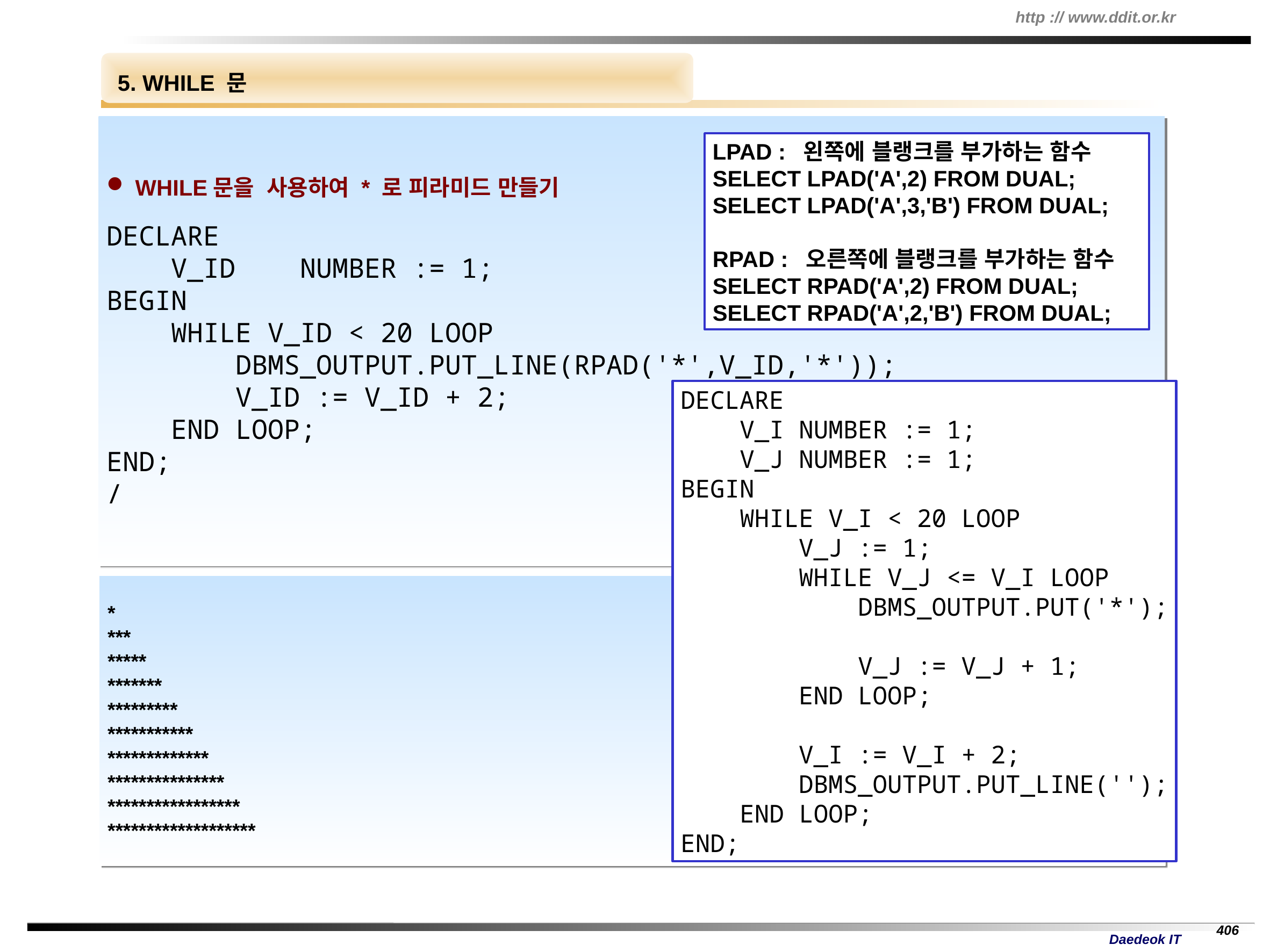

5. WHILE 문

 WHILE문을  사용하여 * 로 피라미드 만들기

DECLARE
    V_ID    NUMBER := 1;
BEGIN
    WHILE V_ID < 20 LOOP
        DBMS_OUTPUT.PUT_LINE(RPAD('*',V_ID,'*'));
        V_ID := V_ID + 2;
    END LOOP;
END;
/
LPAD :  왼쪽에 블랭크를 부가하는 함수
SELECT LPAD('A',2) FROM DUAL;
SELECT LPAD('A',3,'B') FROM DUAL;

RPAD :  오른쪽에 블랭크를 부가하는 함수
SELECT RPAD('A',2) FROM DUAL;
SELECT RPAD('A',2,'B') FROM DUAL;
DECLARE
    V_I NUMBER := 1;
    V_J NUMBER := 1;
BEGIN
    WHILE V_I < 20 LOOP
        V_J := 1;
        WHILE V_J <= V_I LOOP
            DBMS_OUTPUT.PUT('*');

            V_J := V_J + 1;
        END LOOP;

        V_I := V_I + 2;
        DBMS_OUTPUT.PUT_LINE('');
    END LOOP;
END;
*
***
*****
*******
*********
***********
*************
***************
*****************
*******************